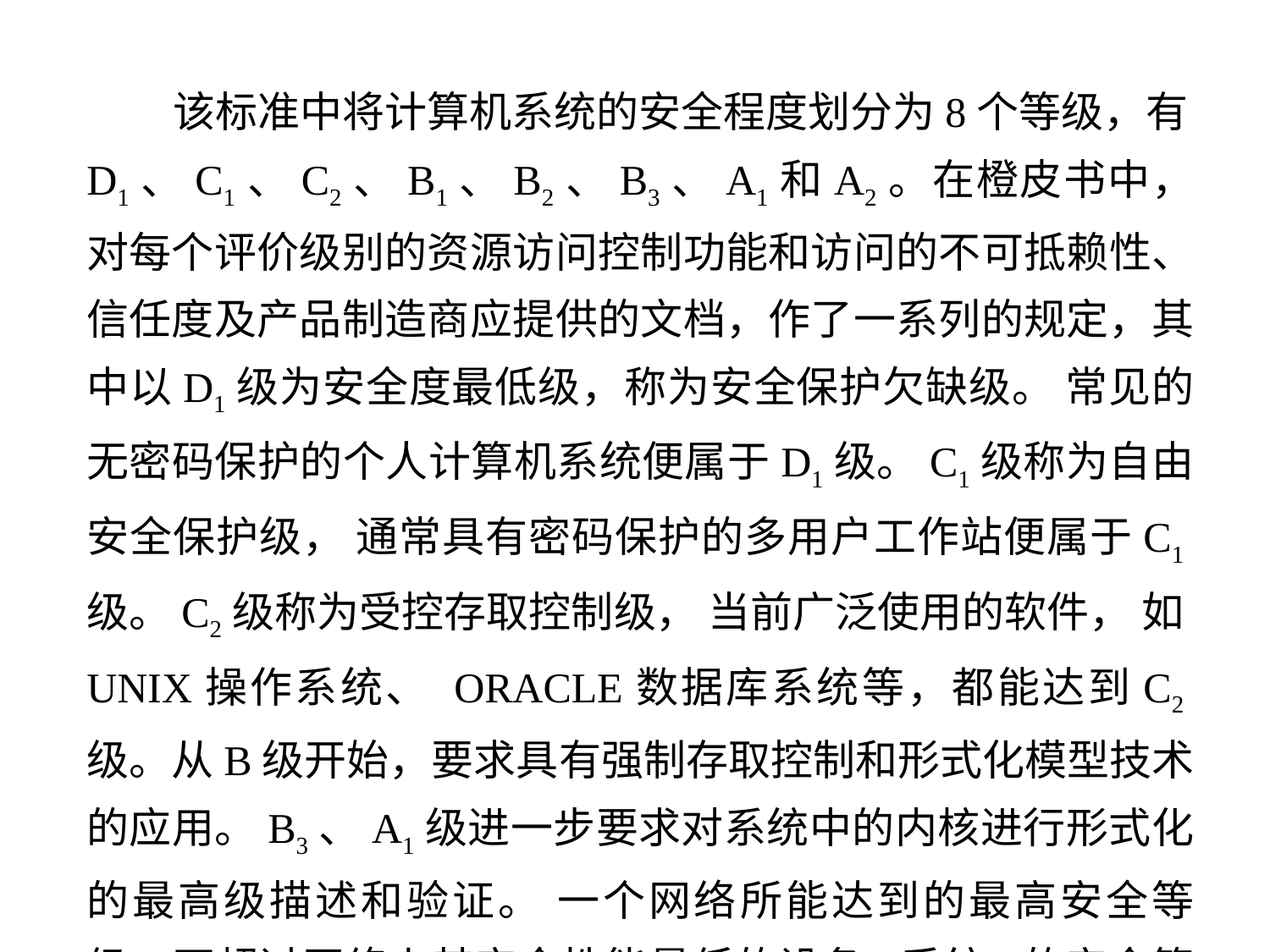

该标准中将计算机系统的安全程度划分为8个等级，有D1、C1、C2、B1、B2、B3、A1和A2。在橙皮书中，对每个评价级别的资源访问控制功能和访问的不可抵赖性、信任度及产品制造商应提供的文档，作了一系列的规定，其中以D1级为安全度最低级，称为安全保护欠缺级。 常见的无密码保护的个人计算机系统便属于D1级。C1级称为自由安全保护级， 通常具有密码保护的多用户工作站便属于C1级。C2级称为受控存取控制级， 当前广泛使用的软件， 如UNIX操作系统、 ORACLE数据库系统等，都能达到C2级。从B级开始，要求具有强制存取控制和形式化模型技术的应用。B3、A1级进一步要求对系统中的内核进行形式化的最高级描述和验证。 一个网络所能达到的最高安全等级，不超过网络上其安全性能最低的设备(系统)的安全等级。